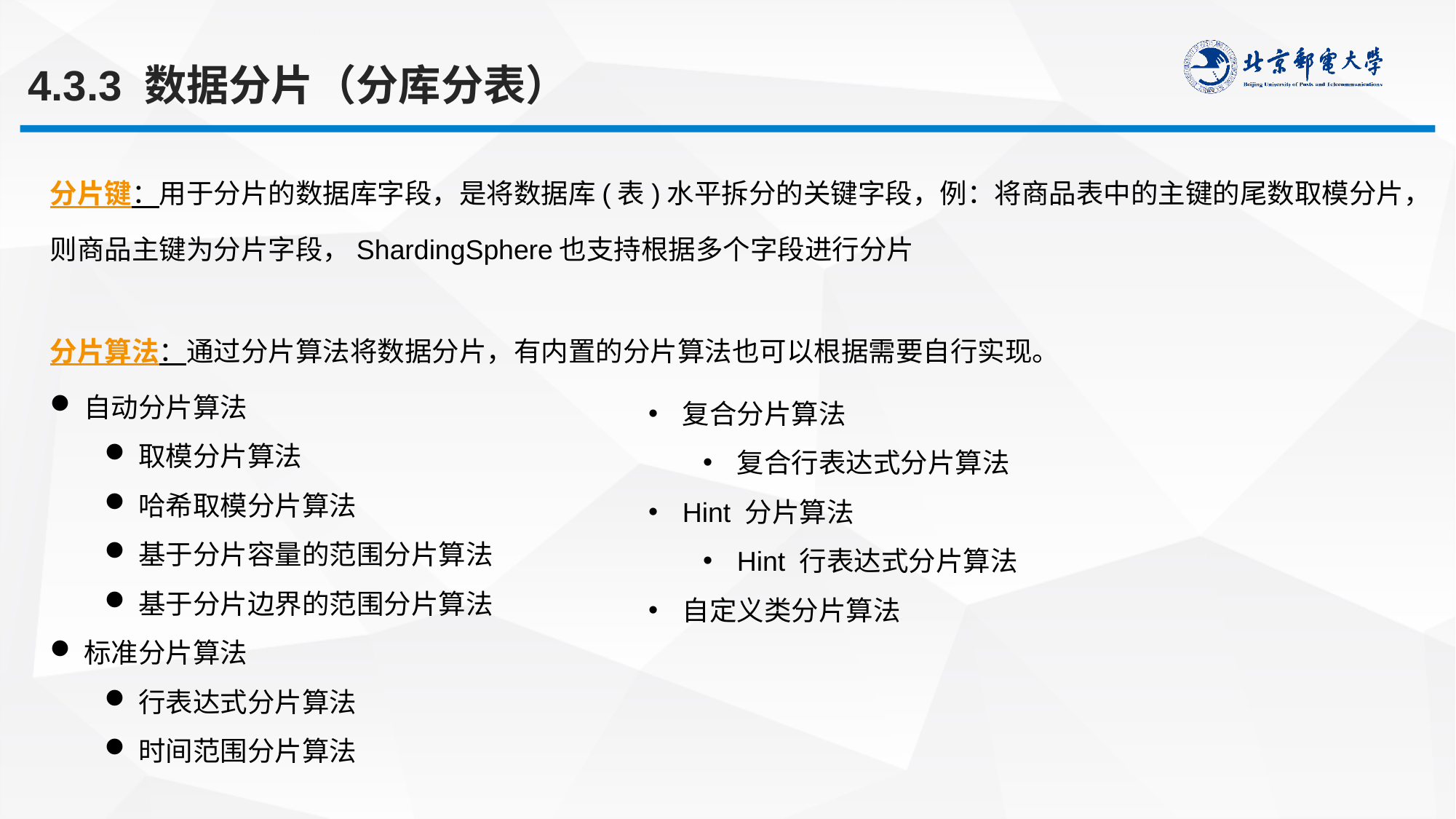

4.3.3 数据分片（分库分表）

分片键：用于分片的数据库字段，是将数据库(表)水平拆分的关键字段，例：将商品表中的主键的尾数取模分片，则商品主键为分片字段，ShardingSphere也支持根据多个字段进行分片

分片算法：通过分片算法将数据分片，有内置的分片算法也可以根据需要自行实现。
自动分片算法
取模分片算法
哈希取模分片算法
基于分片容量的范围分片算法
基于分片边界的范围分片算法
标准分片算法
行表达式分片算法
时间范围分片算法
复合分片算法
复合行表达式分片算法
Hint 分片算法
Hint 行表达式分片算法
自定义类分片算法